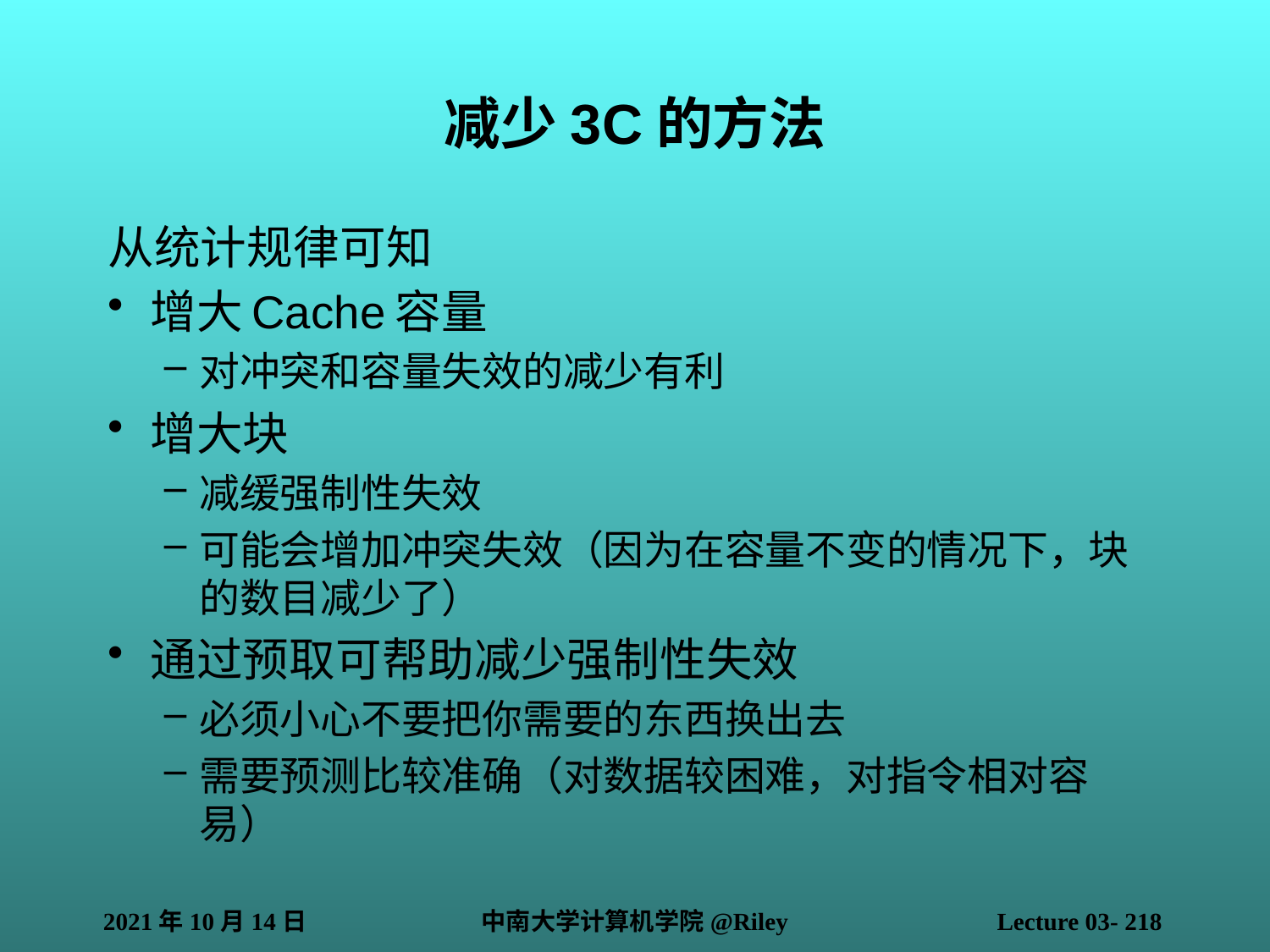

# 减少3C的方法
从统计规律可知
增大Cache容量
对冲突和容量失效的减少有利
增大块
减缓强制性失效
可能会增加冲突失效（因为在容量不变的情况下，块的数目减少了）
通过预取可帮助减少强制性失效
必须小心不要把你需要的东西换出去
需要预测比较准确（对数据较困难，对指令相对容易）
2021年10月14日
中南大学计算机学院@Riley
Lecture 03- 218